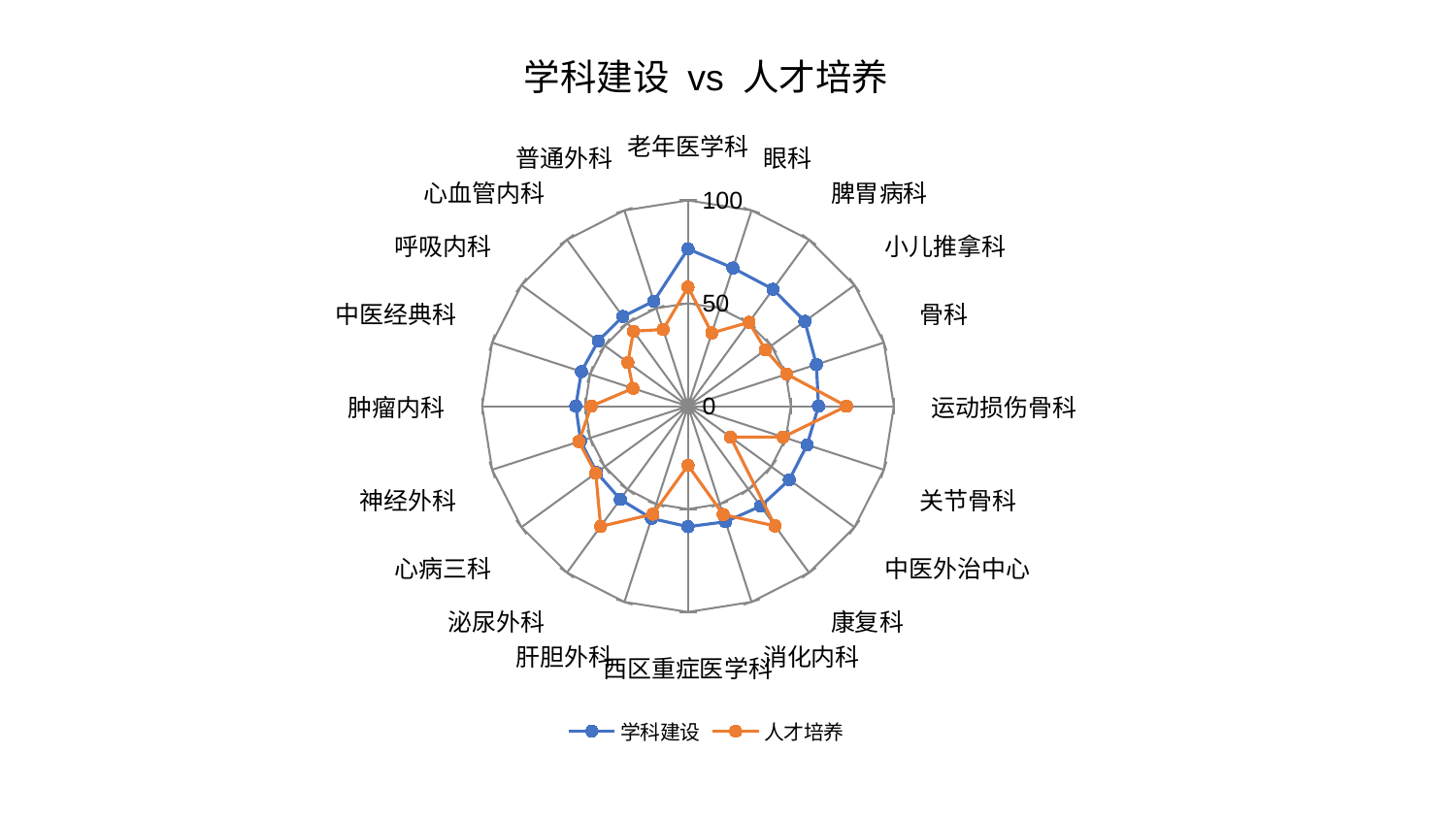

### Chart: 学科建设 vs 人才培养

| Category | 学科建设 | 人才培养 |
|---|---|---|
| 老年医学科 | 76.43719622291691 | 57.8465223695487 |
| 眼科 | 70.60703573795948 | 37.41542371137818 |
| 脾胃病科 | 70.24403051827142 | 50.41016935726307 |
| 小儿推拿科 | 70.14827475219944 | 46.5261354543596 |
| 骨科 | 65.58462025318538 | 50.44181947779066 |
| 运动损伤骨科 | 63.39874454429036 | 76.99363719175481 |
| 关节骨科 | 60.85254953643142 | 48.60007203692599 |
| 中医外治中心 | 60.84445302086596 | 25.61851960869709 |
| 康复科 | 60.074311304631856 | 71.93823367068423 |
| 消化内科 | 59.060545315294 | 55.36199516681171 |
| 西区重症医学科 | 58.56042462702723 | 28.777956558568178 |
| 肝胆外科 | 57.36361561880967 | 55.16282461791398 |
| 泌尿外科 | 55.96874531312615 | 72.21767227079572 |
| 心病三科 | 54.83359223759137 | 55.3979554441635 |
| 神经外科 | 54.803887505855194 | 55.758541246830134 |
| 肿瘤内科 | 54.500356929932394 | 46.96803724161324 |
| 中医经典科 | 54.46232808589673 | 28.07798893508787 |
| 呼吸内科 | 53.910419220245785 | 36.10074051928423 |
| 心血管内科 | 53.86004828089695 | 45.07241985191342 |
| 普通外科 | 53.657774232154004 | 39.17606340680123 |
21